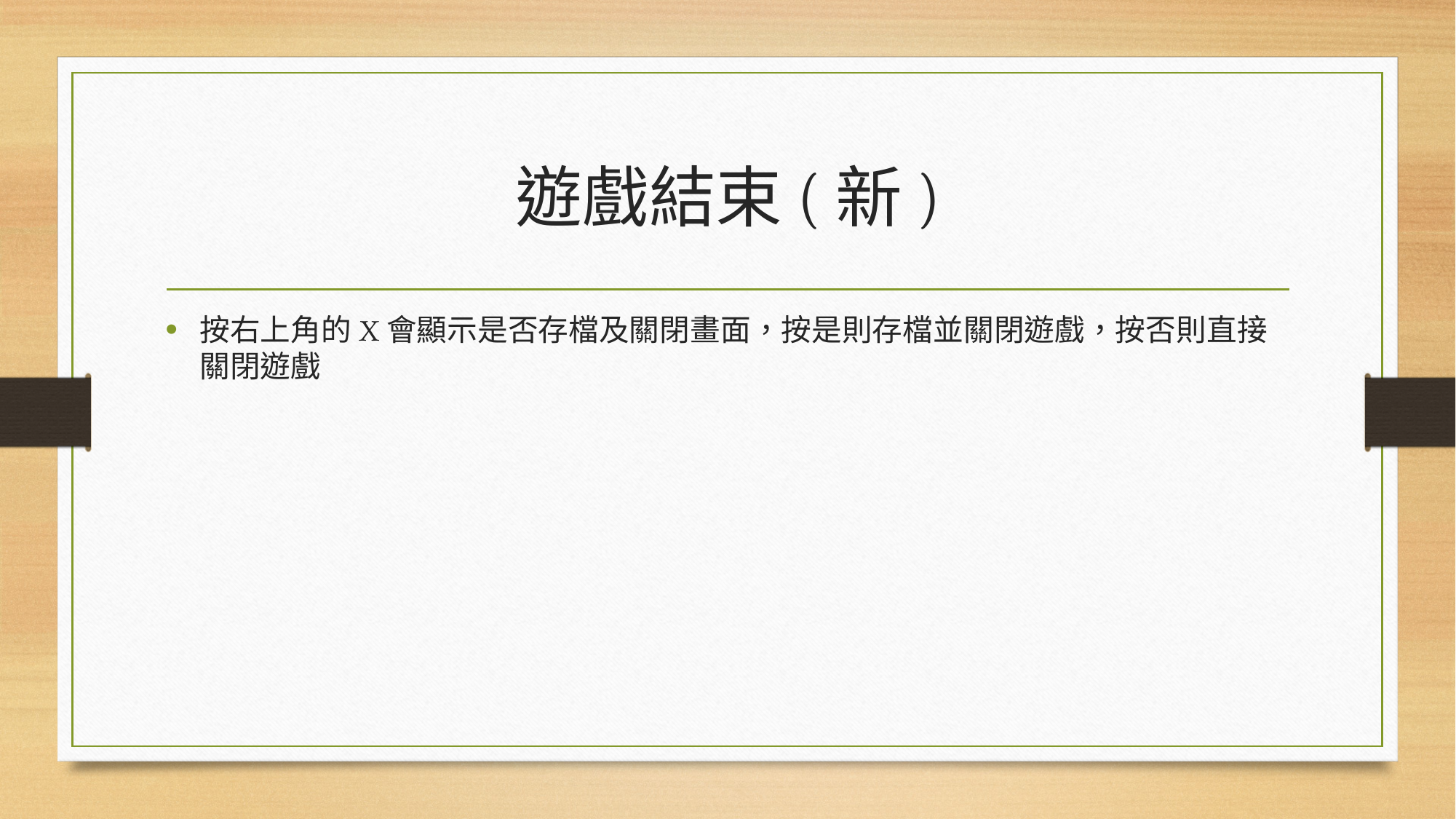

# 遊戲結束(新)
按右上角的X會顯示是否存檔及關閉畫面，按是則存檔並關閉遊戲，按否則直接關閉遊戲